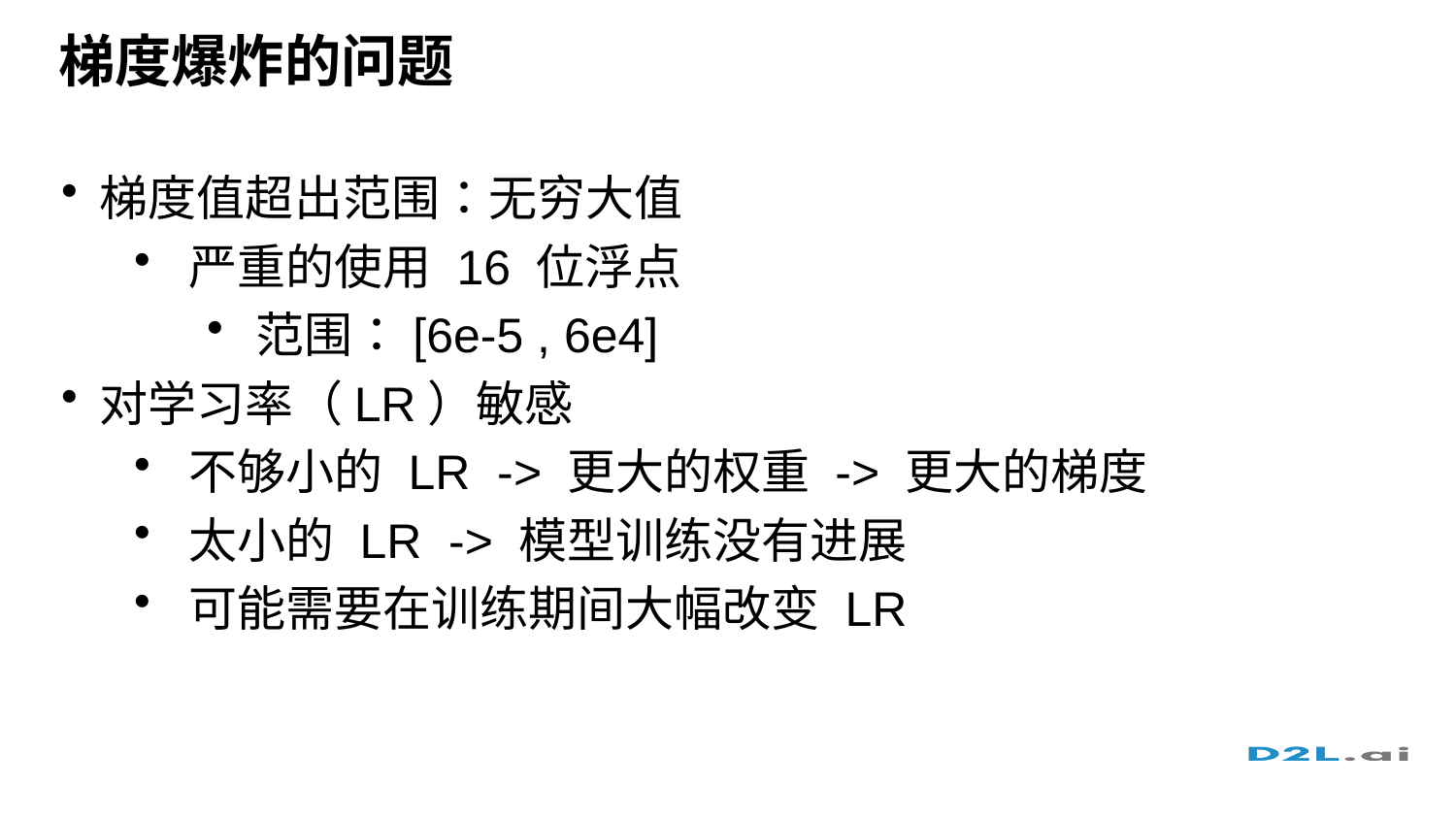

# 梯度爆炸的问题
梯度值超出范围：无穷大值
严重的使用 16 位浮点
范围：[6e-5 , 6e4]
对学习率（LR）敏感
不够小的 LR  -> 更大的权重 -> 更大的梯度
太小的 LR  -> 模型训练没有进展
可能需要在训练期间大幅改变 LR